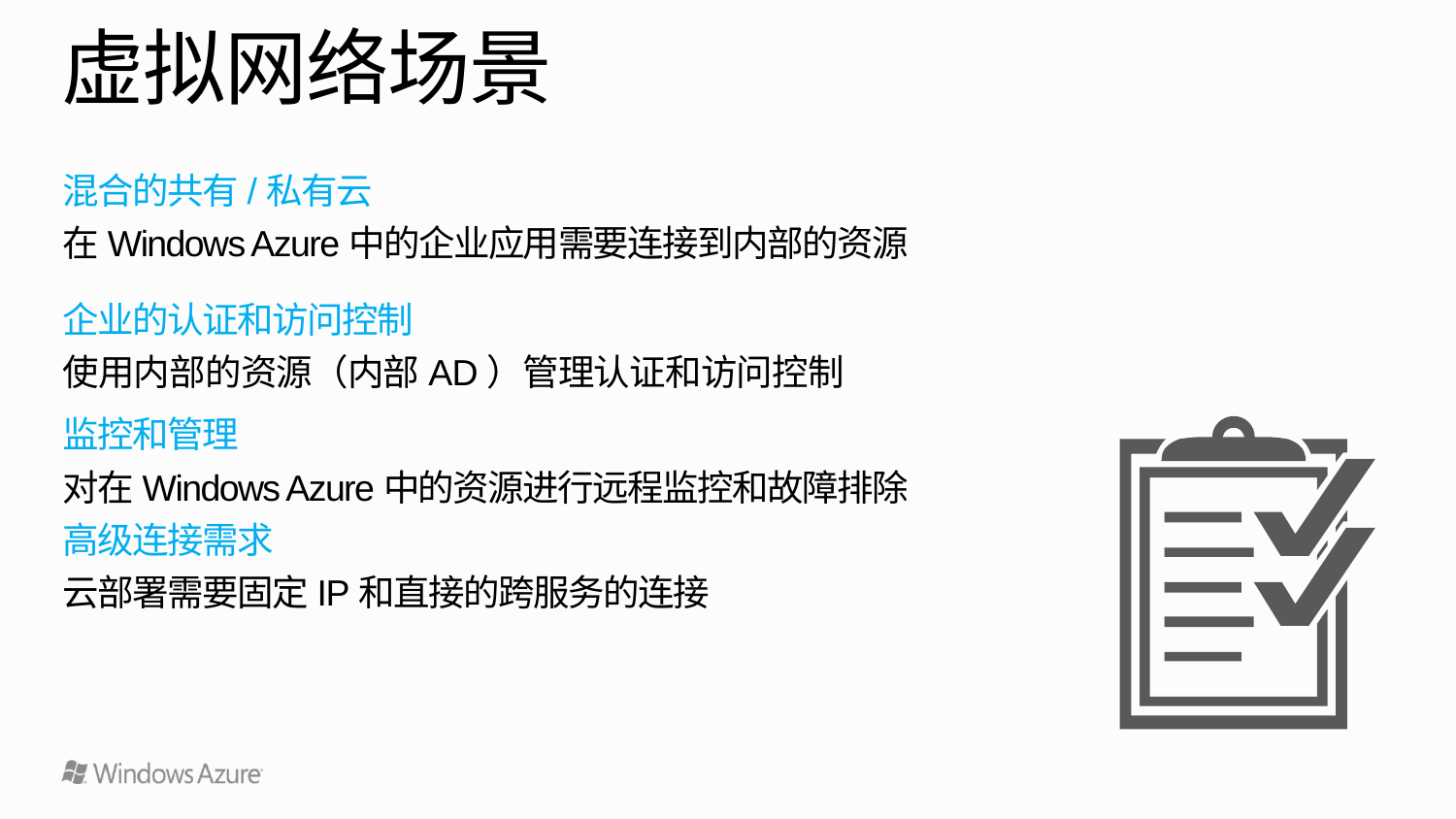

# 虚拟网络场景
混合的共有/私有云
在Windows Azure中的企业应用需要连接到内部的资源

企业的认证和访问控制
使用内部的资源（内部AD）管理认证和访问控制
监控和管理
对在Windows Azure中的资源进行远程监控和故障排除
高级连接需求
云部署需要固定IP和直接的跨服务的连接